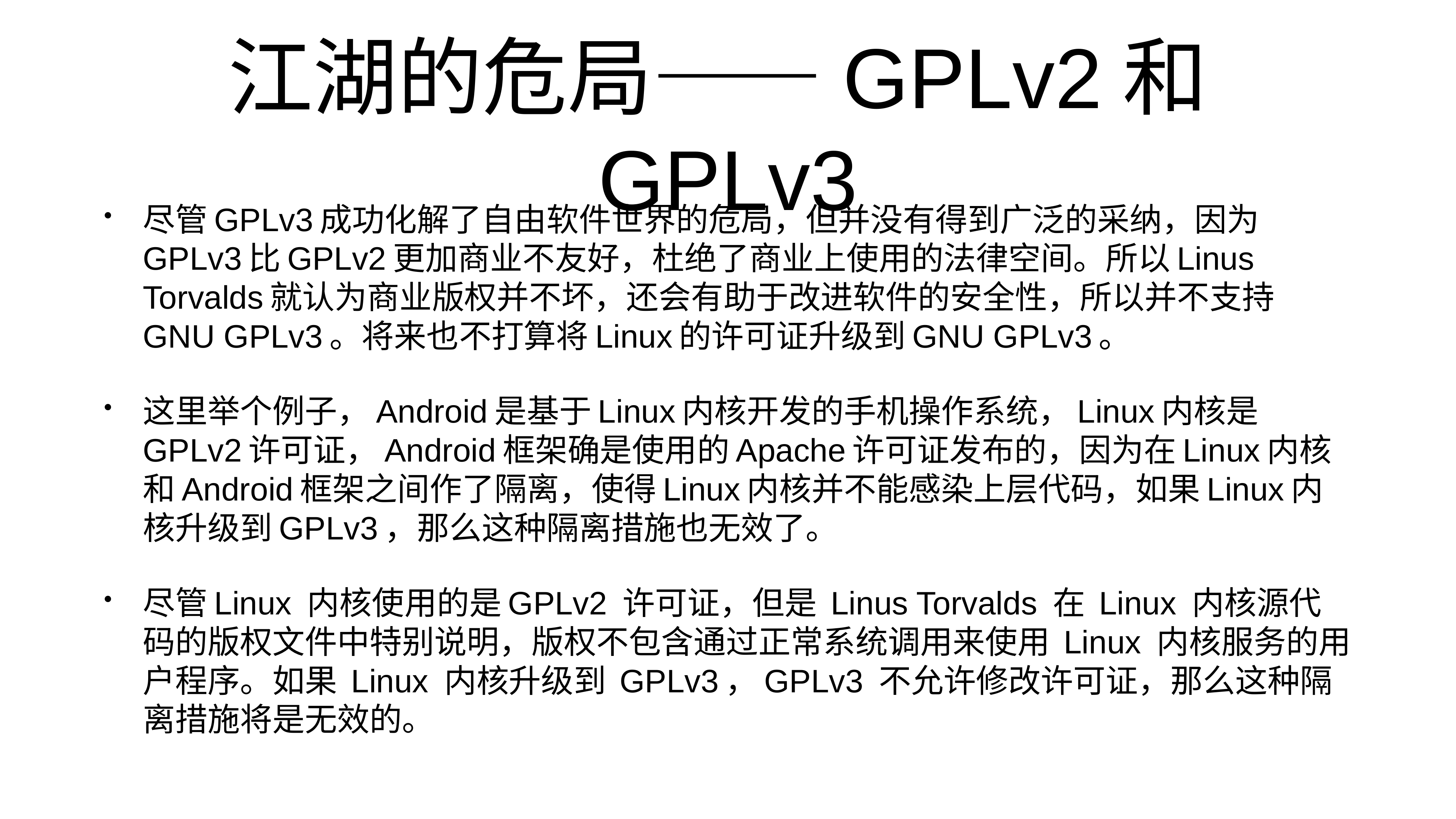

# 江湖的危局——GPLv2和GPLv3
尽管GPLv3成功化解了自由软件世界的危局，但并没有得到广泛的采纳，因为GPLv3比GPLv2更加商业不友好，杜绝了商业上使用的法律空间。所以Linus Torvalds就认为商业版权并不坏，还会有助于改进软件的安全性，所以并不支持GNU GPLv3。将来也不打算将Linux的许可证升级到GNU GPLv3。
这里举个例子，Android是基于Linux内核开发的手机操作系统，Linux内核是GPLv2许可证，Android框架确是使用的Apache许可证发布的，因为在Linux内核和Android框架之间作了隔离，使得Linux内核并不能感染上层代码，如果Linux内核升级到GPLv3，那么这种隔离措施也无效了。
尽管Linux 内核使用的是GPLv2 许可证，但是 Linus Torvalds 在 Linux 内核源代码的版权文件中特别说明，版权不包含通过正常系统调用来使用 Linux 内核服务的用户程序。如果 Linux 内核升级到 GPLv3，GPLv3 不允许修改许可证，那么这种隔离措施将是无效的。